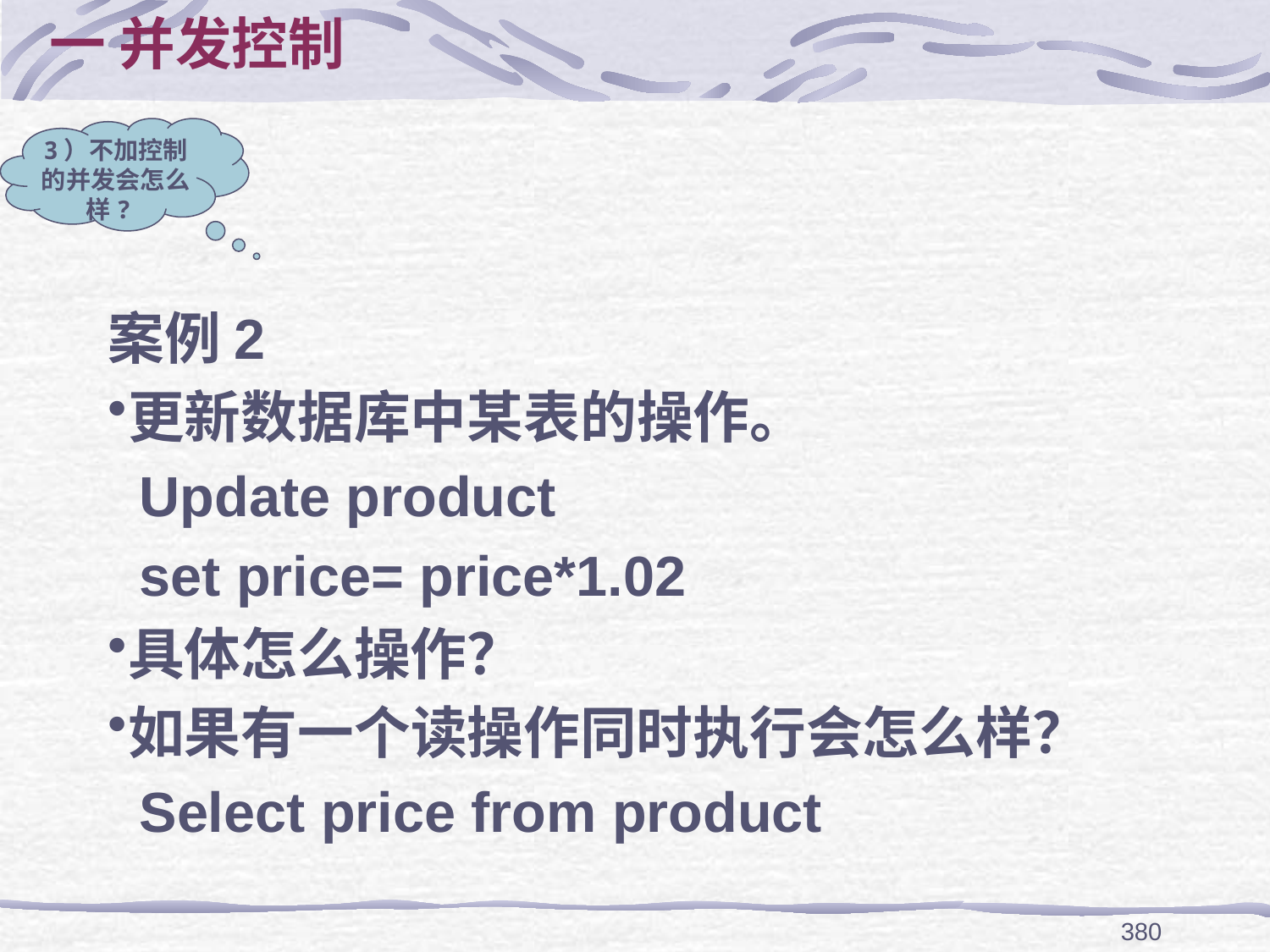

一 并发控制
#
3）不加控制的并发会怎么样?
案例2
更新数据库中某表的操作。
  Update product
  set price= price*1.02
具体怎么操作？
如果有一个读操作同时执行会怎么样？
  Select price from product

380